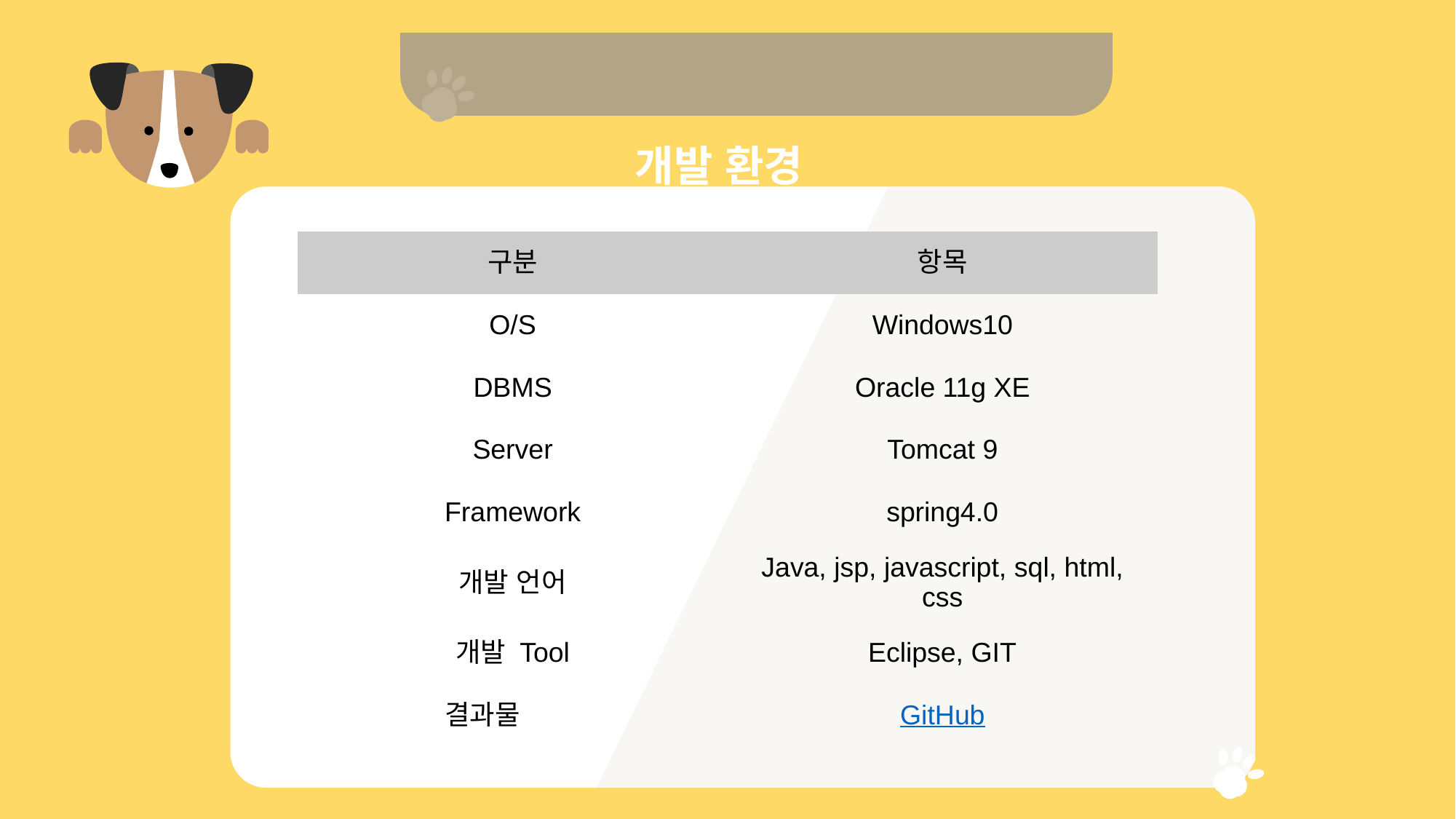

개발 환경

| 구분 | 항목 |
| --- | --- |
| O/S | Windows10 |
| DBMS | Oracle 11g XE |
| Server | Tomcat 9 |
| Framework | spring4.0 |
| 개발 언어 | Java, jsp, javascript, sql, html, css |
| 개발 Tool | Eclipse, GIT |
| 결과물 | GitHub |